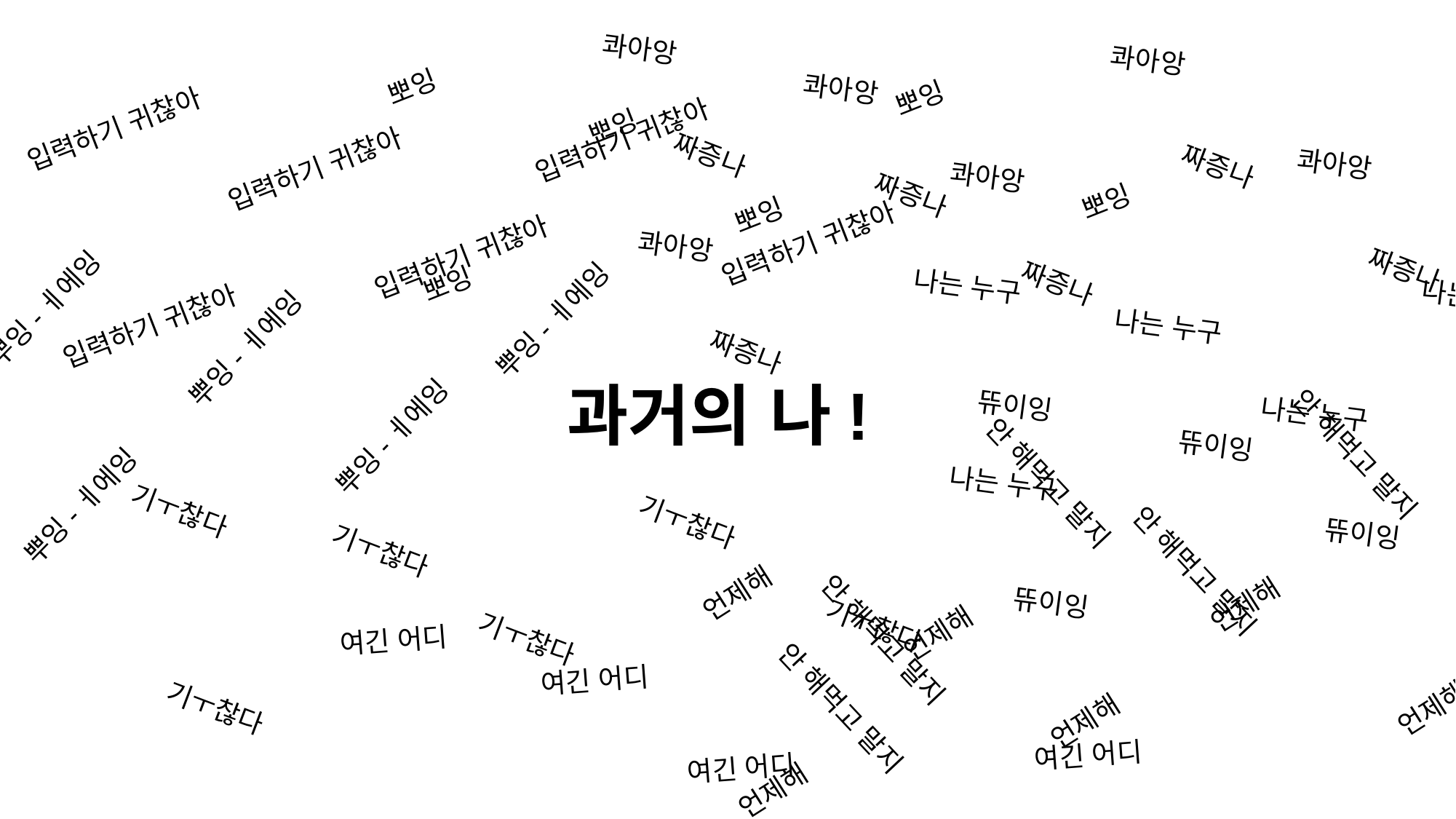

콰아앙
콰아앙
뽀잉
콰아앙
뽀잉
뽀잉
입력하기 귀찮아
입력하기 귀찮아
짜증나
콰아앙
짜증나
입력하기 귀찮아
콰아앙
짜증나
뽀잉
뽀잉
입력하기 귀찮아
콰아앙
입력하기 귀찮아
짜증나
짜증나
뽀잉
나는 누구
나는 누구
뿌잉-ㅔ에잉
뿌잉-ㅔ에잉
입력하기 귀찮아
나는 누구
뿌잉-ㅔ에잉
짜증나
과거의 나!
나는 누구
뜌이잉
나는 누구
뜌이잉
뿌잉-ㅔ에잉
뜌이잉
안 해먹고 말지
안 해먹고 말지
나는 누구
뿌잉-ㅔ에잉
기ㅜ찮다
뜌이잉
기ㅜ찮다
뜌이잉
기ㅜ찮다
안 해먹고 말지
안 해먹고 말지

언제해
뜌이잉
언제해
기ㅜ찮다
언제해
기ㅜ찮다
여긴 어디
안 해먹고 말지
여긴 어디
기ㅜ찮다
안 해먹고 말지
언제해
언제해
여긴 어디
여긴 어디
언제해
여긴 어디